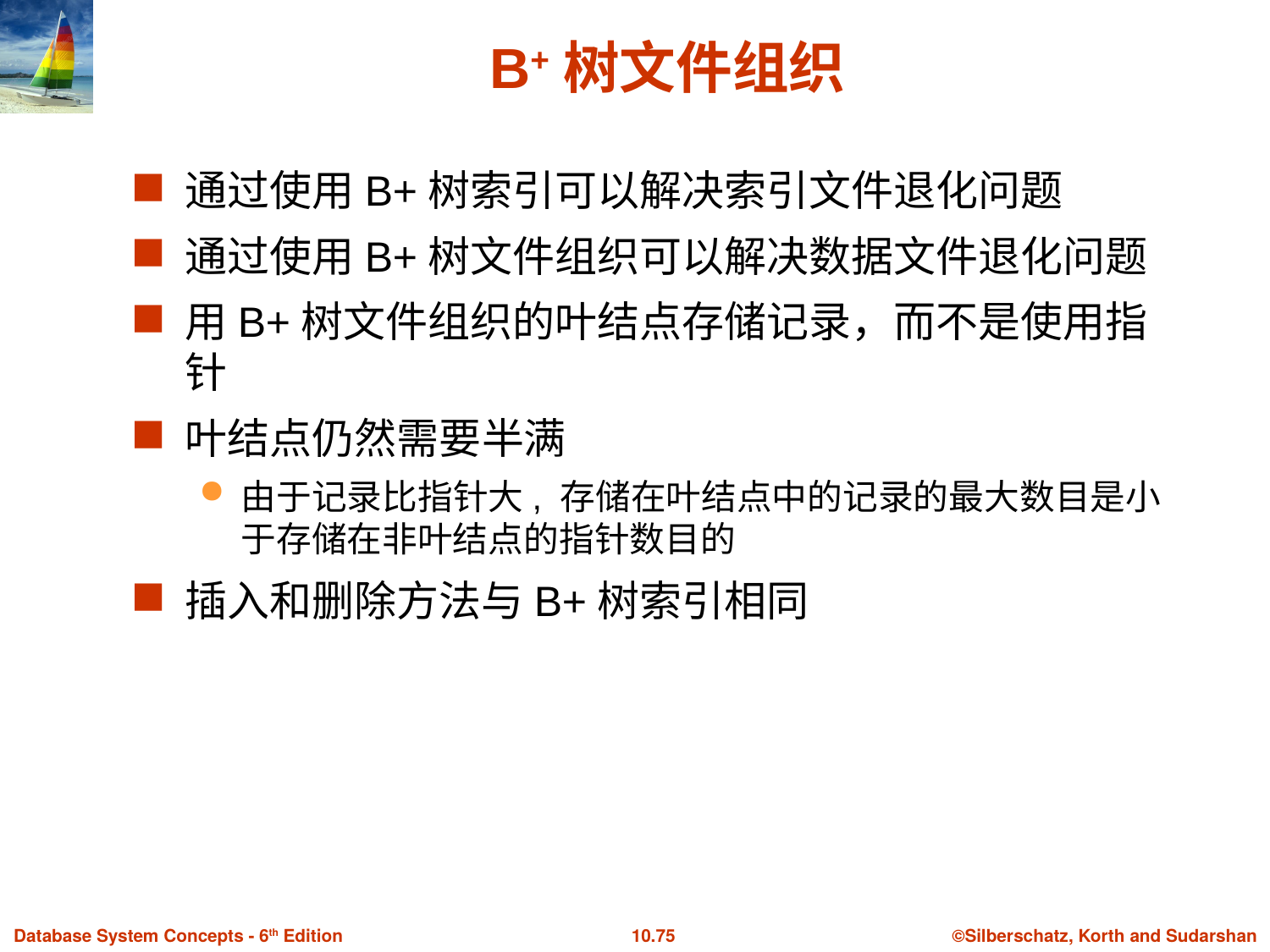

# B+树文件组织
通过使用B+树索引可以解决索引文件退化问题
通过使用B+树文件组织可以解决数据文件退化问题
用B+树文件组织的叶结点存储记录，而不是使用指针
叶结点仍然需要半满
由于记录比指针大, 存储在叶结点中的记录的最大数目是小于存储在非叶结点的指针数目的
插入和删除方法与B+树索引相同